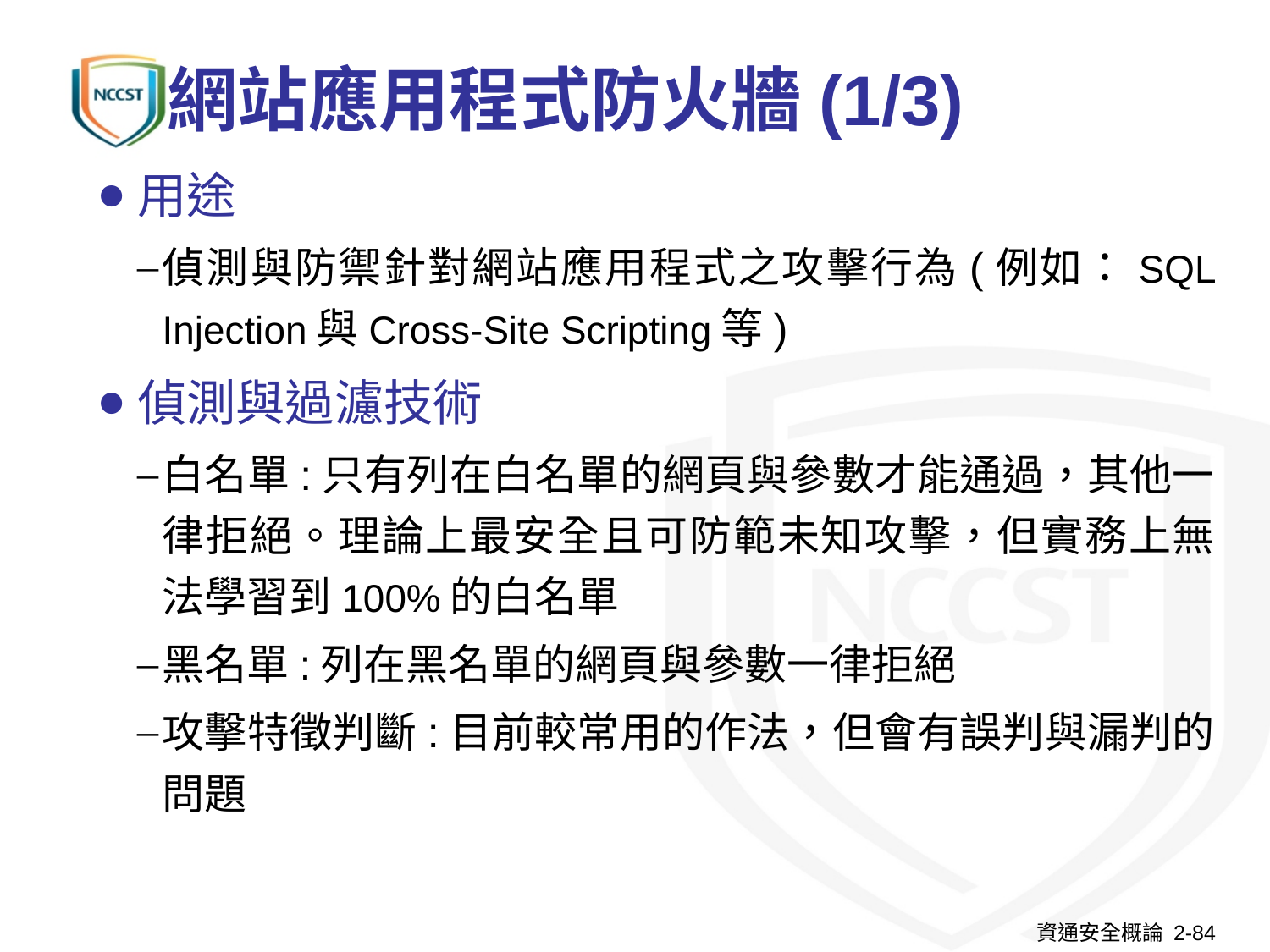

# 網站應用程式防火牆(1/3)
用途
偵測與防禦針對網站應用程式之攻擊行為(例如：SQL Injection與Cross-Site Scripting等)
偵測與過濾技術
白名單:只有列在白名單的網頁與參數才能通過，其他一律拒絕。理論上最安全且可防範未知攻擊，但實務上無法學習到100%的白名單
黑名單:列在黑名單的網頁與參數一律拒絕
攻擊特徵判斷:目前較常用的作法，但會有誤判與漏判的問題